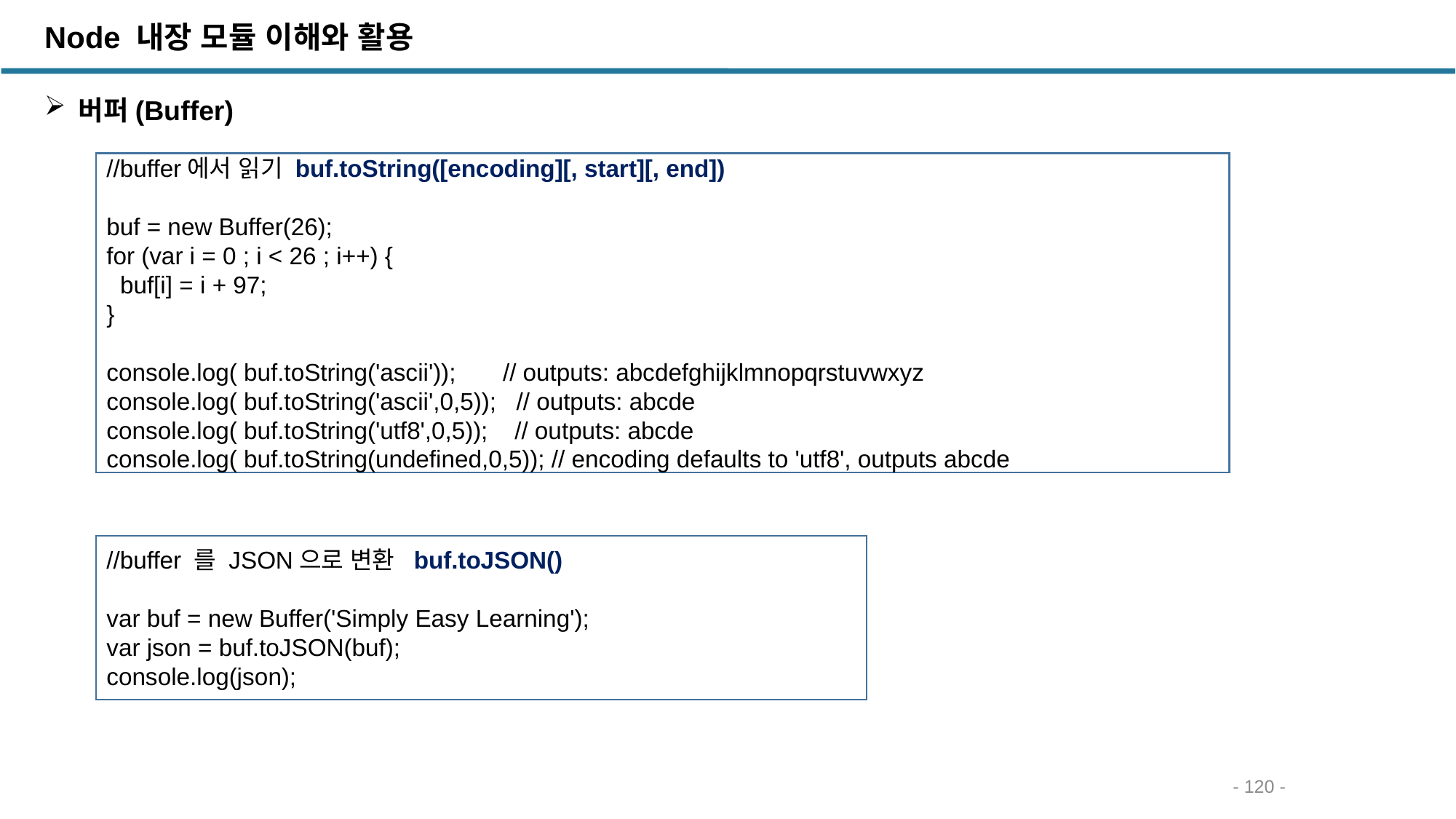

Node 내장 모듈 이해와 활용
버퍼(Buffer)
//buffer에서 읽기 buf.toString([encoding][, start][, end])

buf = new Buffer(26);
for (var i = 0 ; i < 26 ; i++) {
  buf[i] = i + 97;
}

console.log( buf.toString('ascii'));       // outputs: abcdefghijklmnopqrstuvwxyz
console.log( buf.toString('ascii',0,5));   // outputs: abcde
console.log( buf.toString('utf8',0,5));    // outputs: abcde
console.log( buf.toString(undefined,0,5)); // encoding defaults to 'utf8', outputs abcde
//buffer 를 JSON으로 변환  buf.toJSON()

var buf = new Buffer('Simply Easy Learning');
var json = buf.toJSON(buf);
console.log(json);
- 120 -